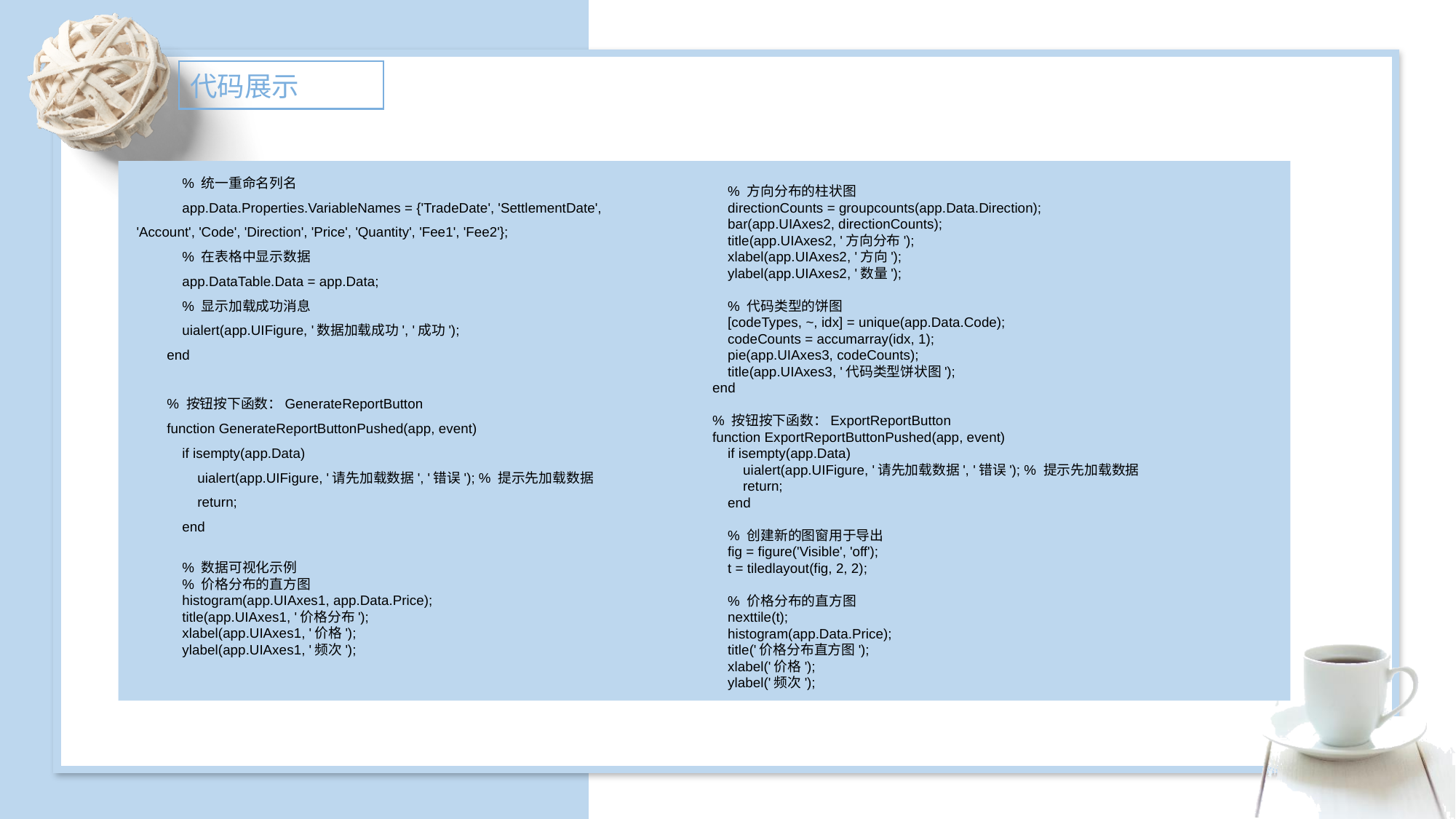

代码展示

            % 统一重命名列名
            app.Data.Properties.VariableNames = {'TradeDate', 'SettlementDate', 'Account', 'Code', 'Direction', 'Price', 'Quantity', 'Fee1', 'Fee2'};
            % 在表格中显示数据
            app.DataTable.Data = app.Data;
            % 显示加载成功消息
            uialert(app.UIFigure, '数据加载成功', '成功');
        end

        % 按钮按下函数：GenerateReportButton
        function GenerateReportButtonPushed(app, event)
            if isempty(app.Data)
                uialert(app.UIFigure, '请先加载数据', '错误'); % 提示先加载数据
                return;
            end

            % 数据可视化示例
            % 价格分布的直方图
            histogram(app.UIAxes1, app.Data.Price);
            title(app.UIAxes1, '价格分布');
            xlabel(app.UIAxes1, '价格');
            ylabel(app.UIAxes1, '频次');

            % 方向分布的柱状图
            directionCounts = groupcounts(app.Data.Direction);
            bar(app.UIAxes2, directionCounts);
            title(app.UIAxes2, '方向分布');
            xlabel(app.UIAxes2, '方向');
            ylabel(app.UIAxes2, '数量');

            % 代码类型的饼图
            [codeTypes, ~, idx] = unique(app.Data.Code);
            codeCounts = accumarray(idx, 1);
            pie(app.UIAxes3, codeCounts);
            title(app.UIAxes3, '代码类型饼状图');
        end

        % 按钮按下函数：ExportReportButton
        function ExportReportButtonPushed(app, event)
            if isempty(app.Data)
                uialert(app.UIFigure, '请先加载数据', '错误'); % 提示先加载数据
                return;
            end

            % 创建新的图窗用于导出
            fig = figure('Visible', 'off');
            t = tiledlayout(fig, 2, 2);

            % 价格分布的直方图
            nexttile(t);
            histogram(app.Data.Price);
            title('价格分布直方图');
            xlabel('价格');
            ylabel('频次');